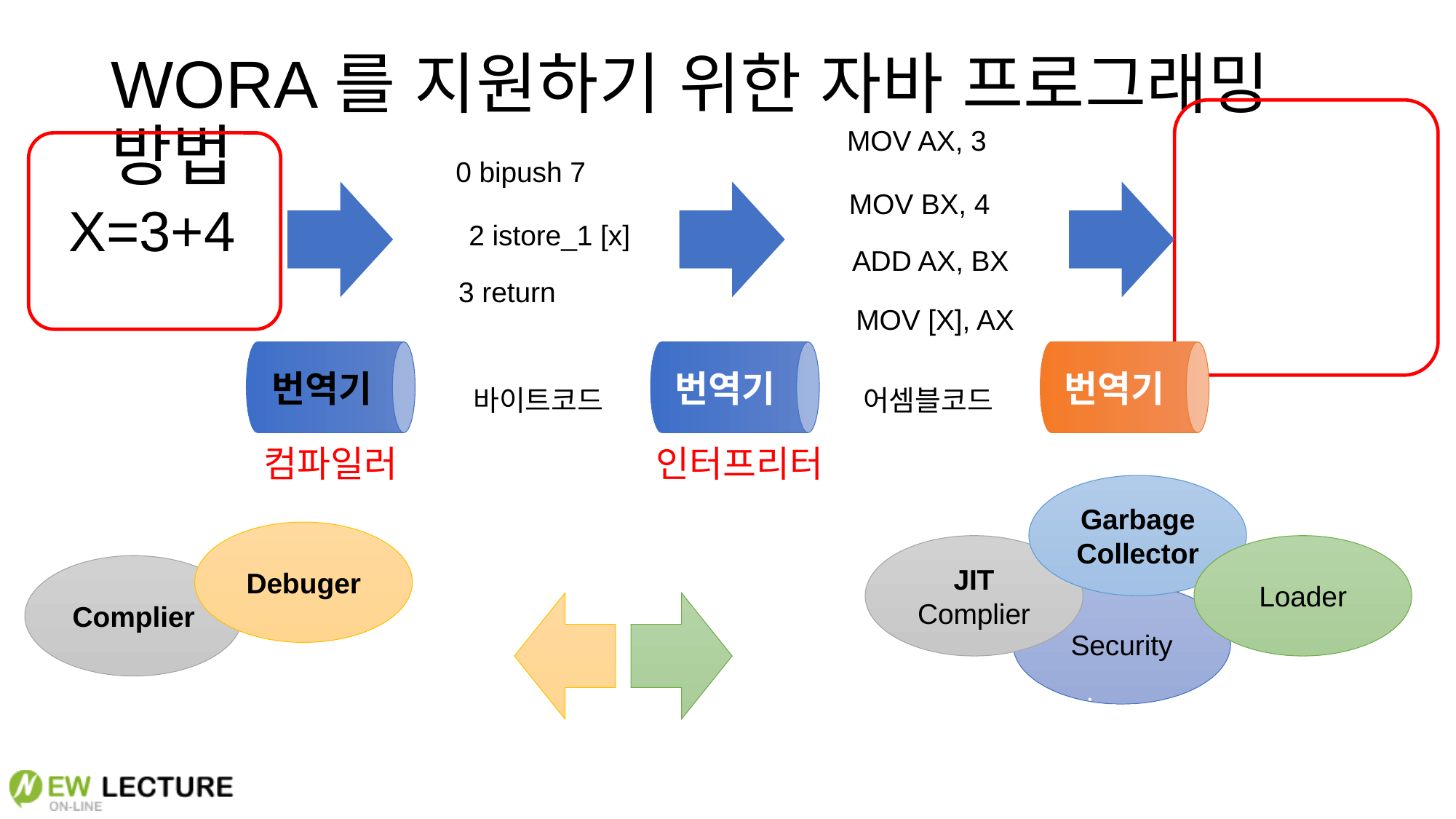

# WORA를 지원하기 위한 자바 프로그래밍 방법

MOV AX, 3
MOV BX, 4
ADD AX, BX
MOV [X], AX
01011010…
01101000…
00010010…
01010110…

0 bipush 7
2 istore_1 [x]
3 return

번역기
바이트코드

X=3+4

번역기

번역기
자바코드
어셈블코드
기계(이진)코드
컴파일러
인터프리터
Garbage
Collector
Debuger
JIT Complier
Loader
Complier
Security

JDK
(Java Development Kit)
JRE
(Java Runtime Environment)